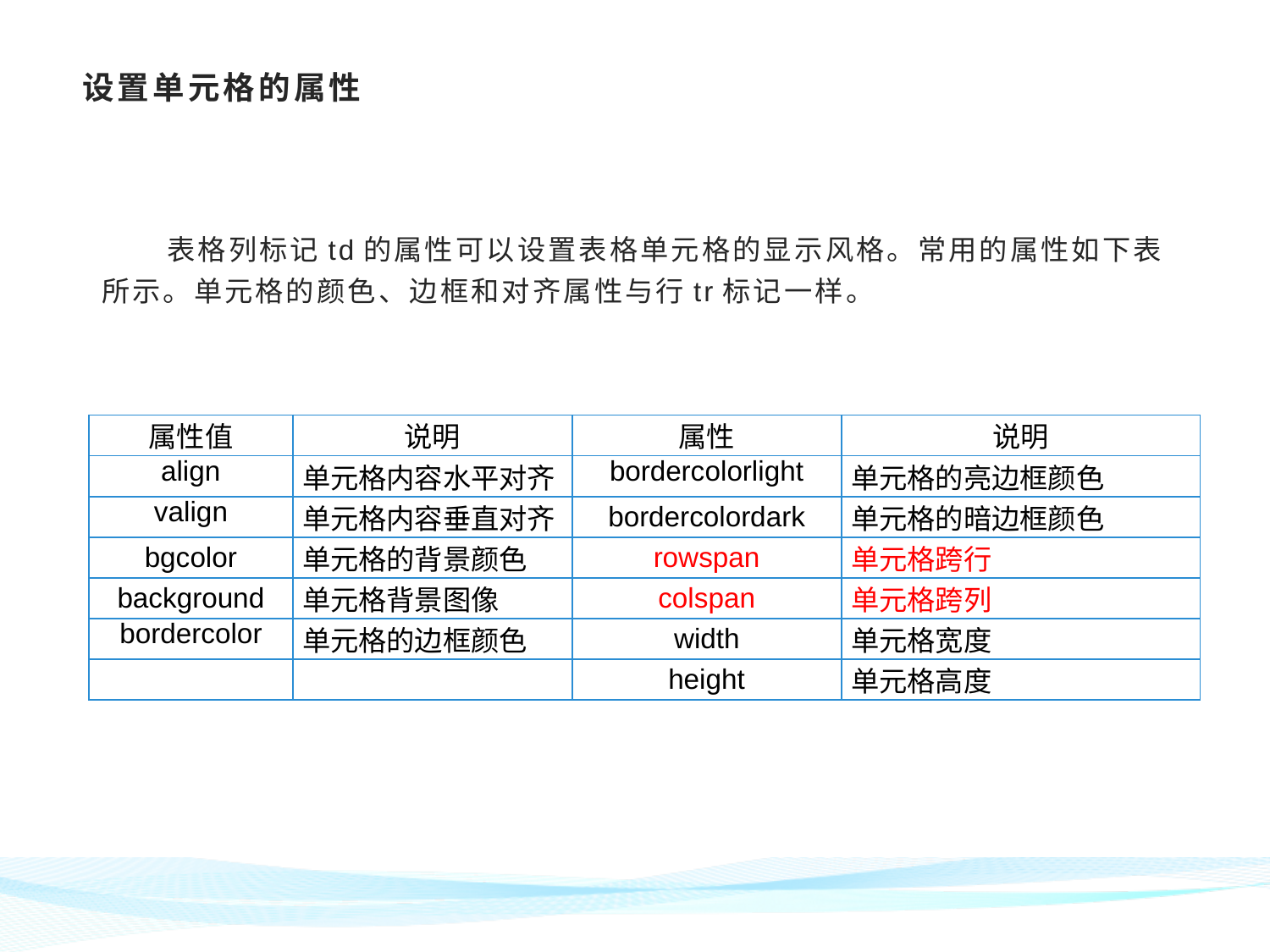

# 设置单元格的属性
   表格列标记td的属性可以设置表格单元格的显示风格。常用的属性如下表所示。单元格的颜色、边框和对齐属性与行tr标记一样。
| 属性值 | 说明 | 属性 | 说明 |
| --- | --- | --- | --- |
| align | 单元格内容水平对齐 | bordercolorlight | 单元格的亮边框颜色 |
| valign | 单元格内容垂直对齐 | bordercolordark | 单元格的暗边框颜色 |
| bgcolor | 单元格的背景颜色 | rowspan | 单元格跨行 |
| background | 单元格背景图像 | colspan | 单元格跨列 |
| bordercolor | 单元格的边框颜色 | width | 单元格宽度 |
|  |  | height | 单元格高度 |